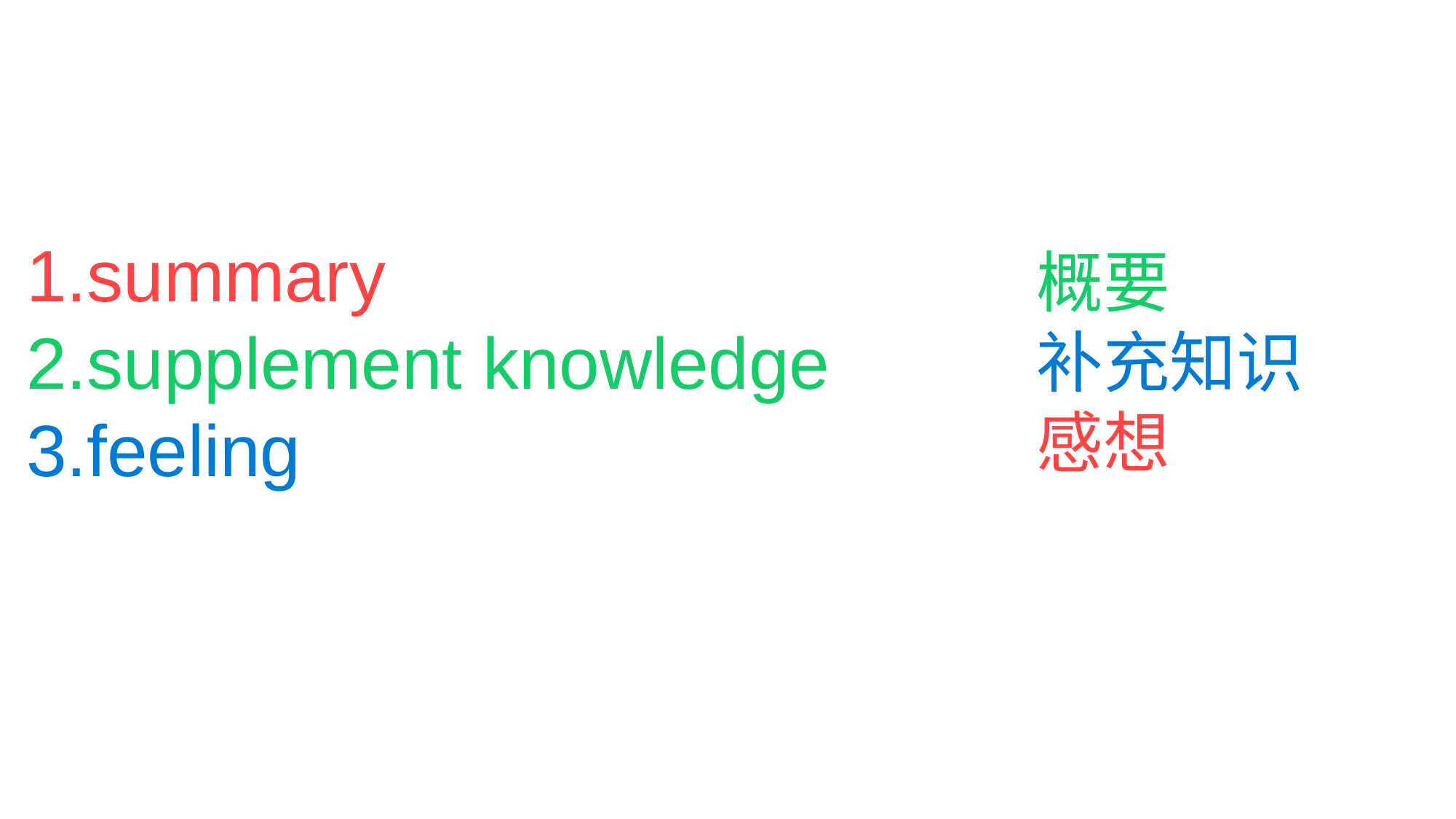

1.summary
2.supplement knowledge
3.feeling
概要
补充知识
感想